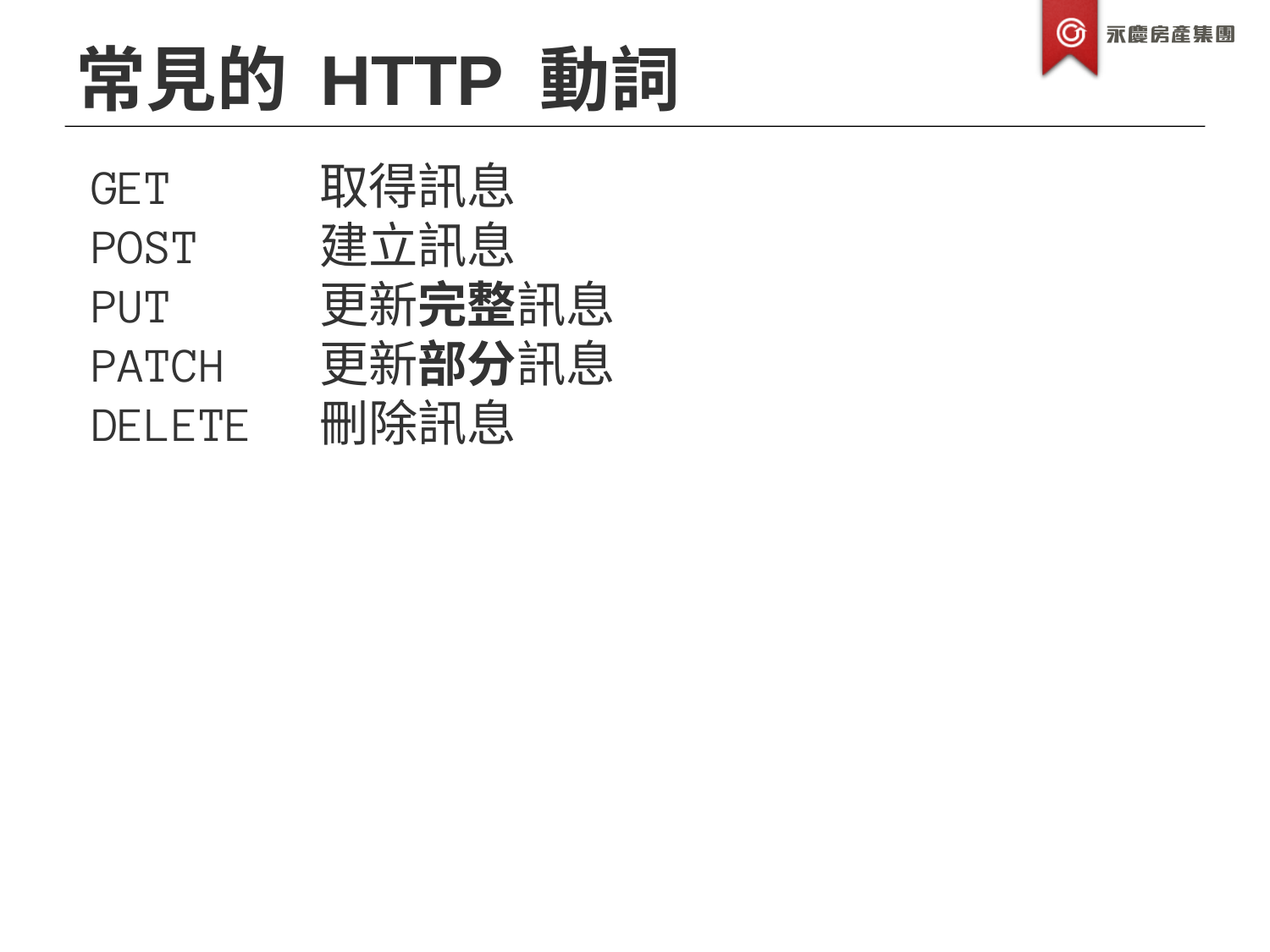

常見的 HTTP 動詞

GET     取得訊息
POST    建立訊息
PUT     更新完整訊息
PATCH   更新部分訊息
DELETE  刪除訊息